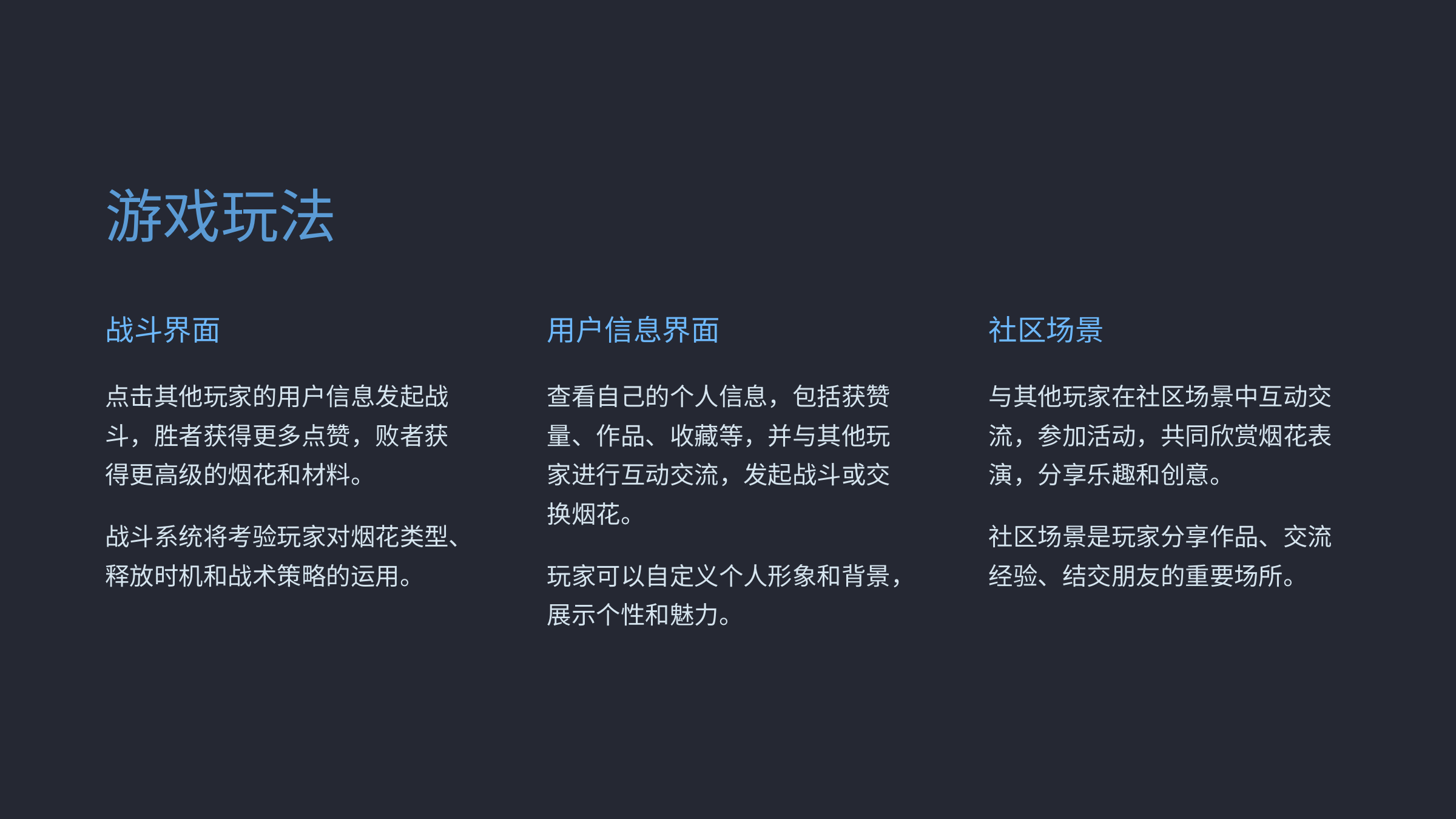

游戏玩法
战斗界面
用户信息界面
社区场景
点击其他玩家的用户信息发起战斗，胜者获得更多点赞，败者获得更高级的烟花和材料。
查看自己的个人信息，包括获赞量、作品、收藏等，并与其他玩家进行互动交流，发起战斗或交换烟花。
与其他玩家在社区场景中互动交流，参加活动，共同欣赏烟花表演，分享乐趣和创意。
战斗系统将考验玩家对烟花类型、释放时机和战术策略的运用。
社区场景是玩家分享作品、交流经验、结交朋友的重要场所。
玩家可以自定义个人形象和背景，展示个性和魅力。